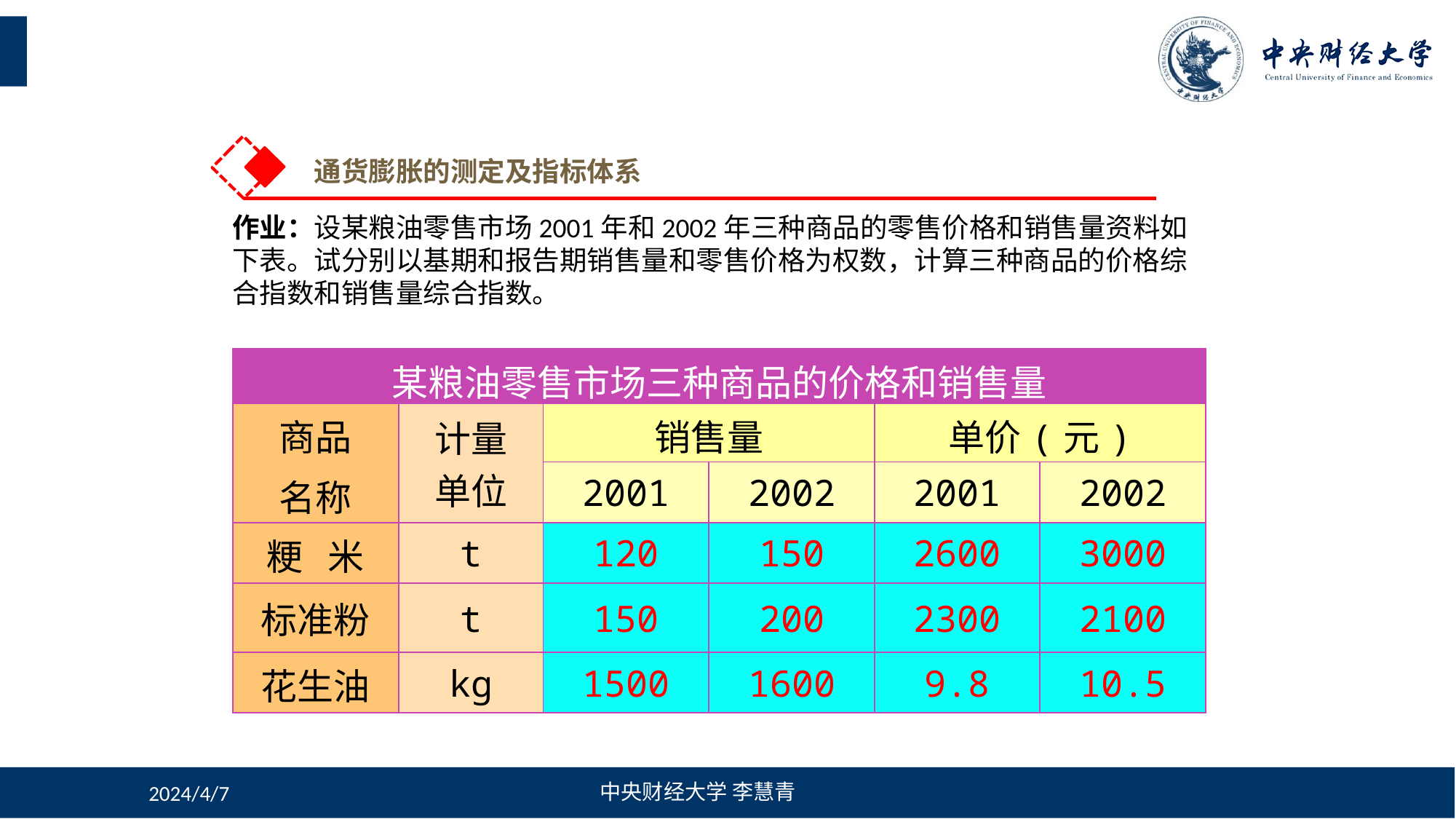

通货膨胀的测定及指标体系
作业：设某粮油零售市场2001年和2002年三种商品的零售价格和销售量资料如下表。试分别以基期和报告期销售量和零售价格为权数，计算三种商品的价格综合指数和销售量综合指数。
| 某粮油零售市场三种商品的价格和销售量 |  |  |  |  |  |
| --- | --- | --- | --- | --- | --- |
| 商品 名称 | 计量 单位 | 销售量 |  | 单价(元) |  |
|  |  | 2001 | 2002 | 2001 | 2002 |
| 粳 米 | t | 120 | 150 | 2600 | 3000 |
| 标准粉 | t | 150 | 200 | 2300 | 2100 |
| 花生油 | kg | 1500 | 1600 | 9.8 | 10.5 |